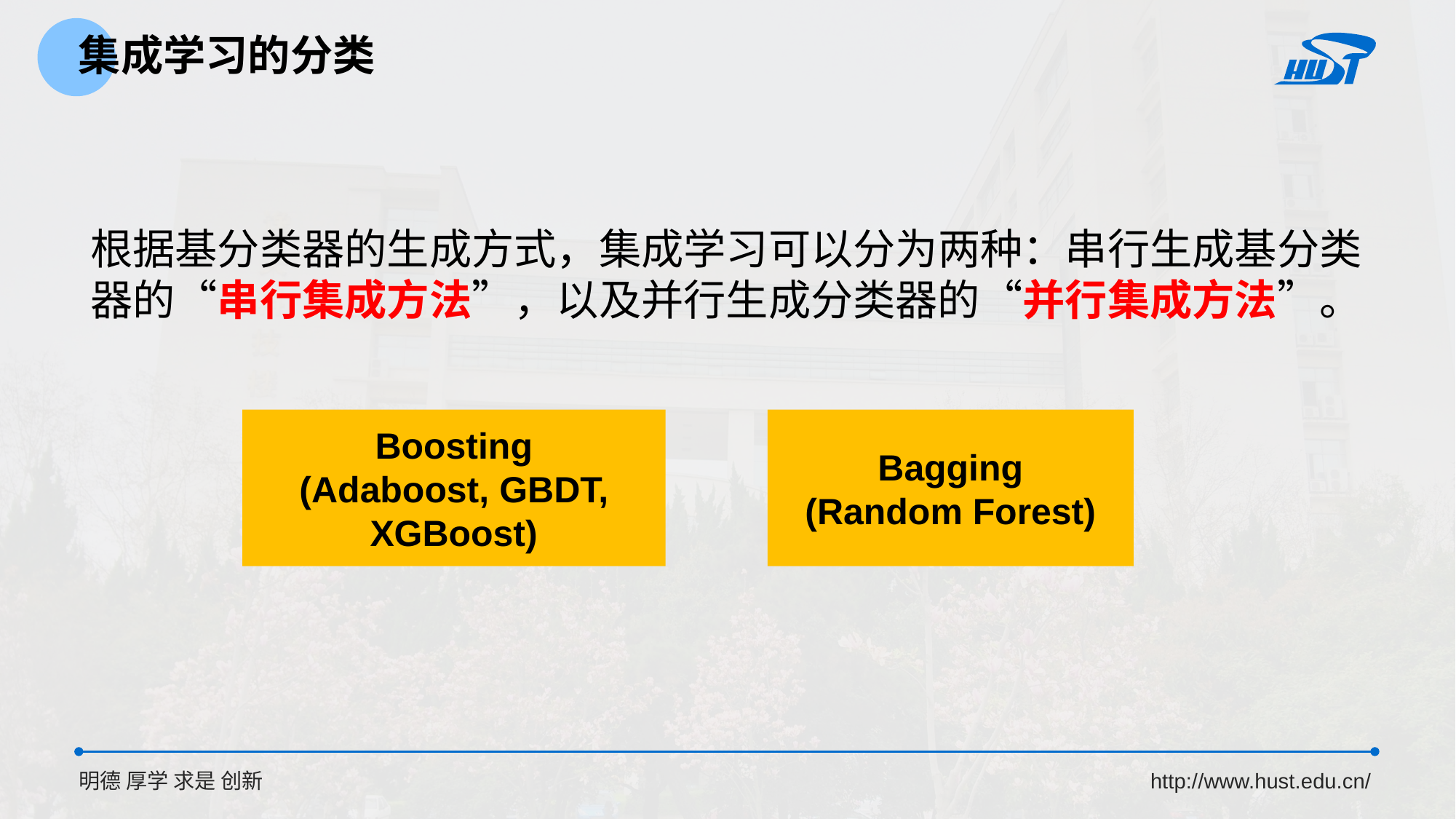

集成学习的分类
根据基分类器的生成方式，集成学习可以分为两种：串行生成基分类器的“串行集成方法”，以及并行生成分类器的“并行集成方法”。
Boosting
(Adaboost, GBDT, XGBoost)
Bagging
(Random Forest)